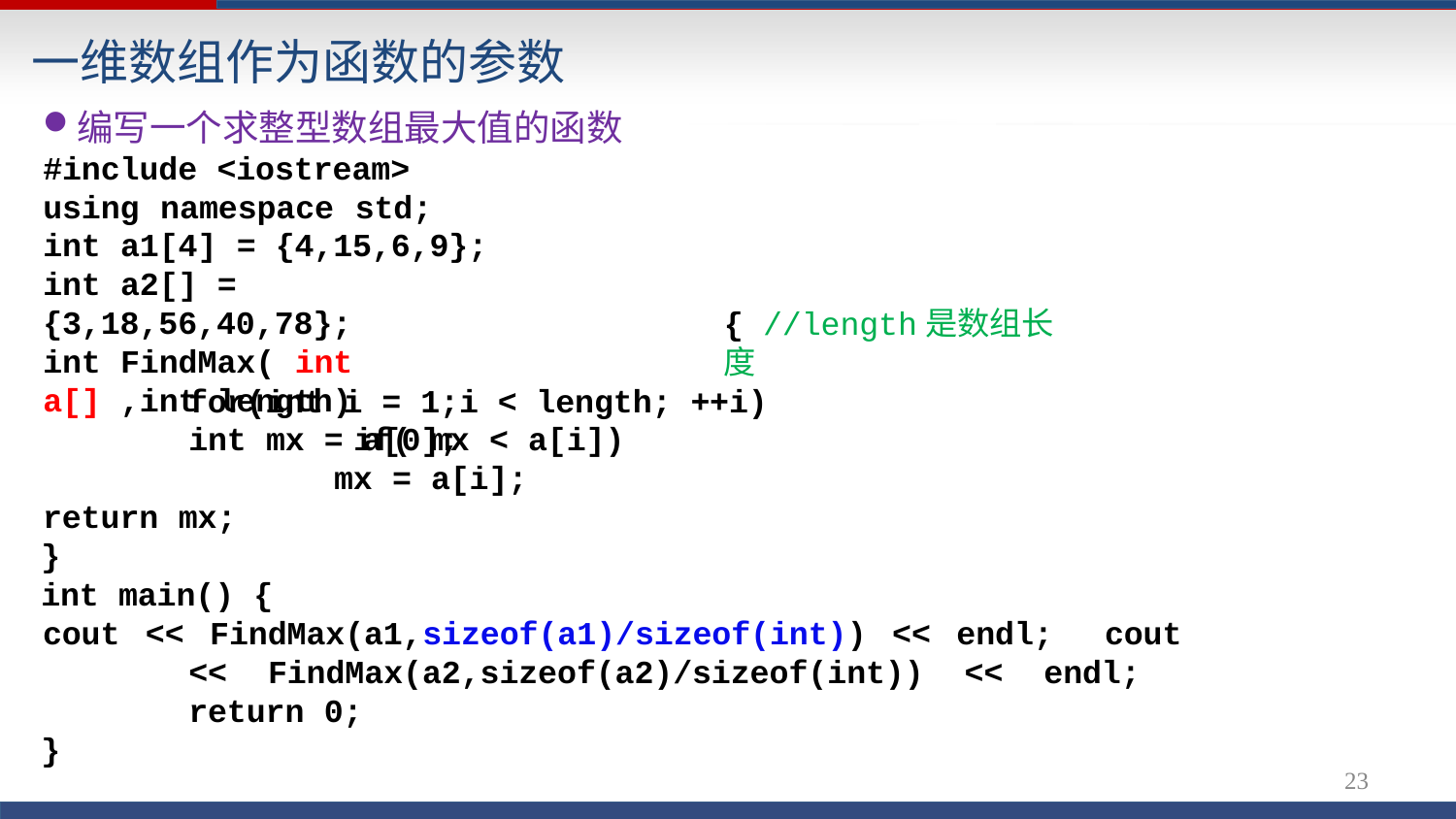

# 一维数组作为函数的参数
编写一个求整型数组最大值的函数
#include <iostream>
using namespace std;  int a1[4] = {4,15,6,9};
int a2[] = {3,18,56,40,78};
int FindMax( int a[] ,int length)
int mx = a[0];
{ //length是数组长度
for(int i = 1;i < length; ++i)  if( mx < a[i])
mx = a[i];
return mx;
}
int main() {
cout << FindMax(a1,sizeof(a1)/sizeof(int)) << endl;  cout << FindMax(a2,sizeof(a2)/sizeof(int)) << endl;  return 0;
}
23